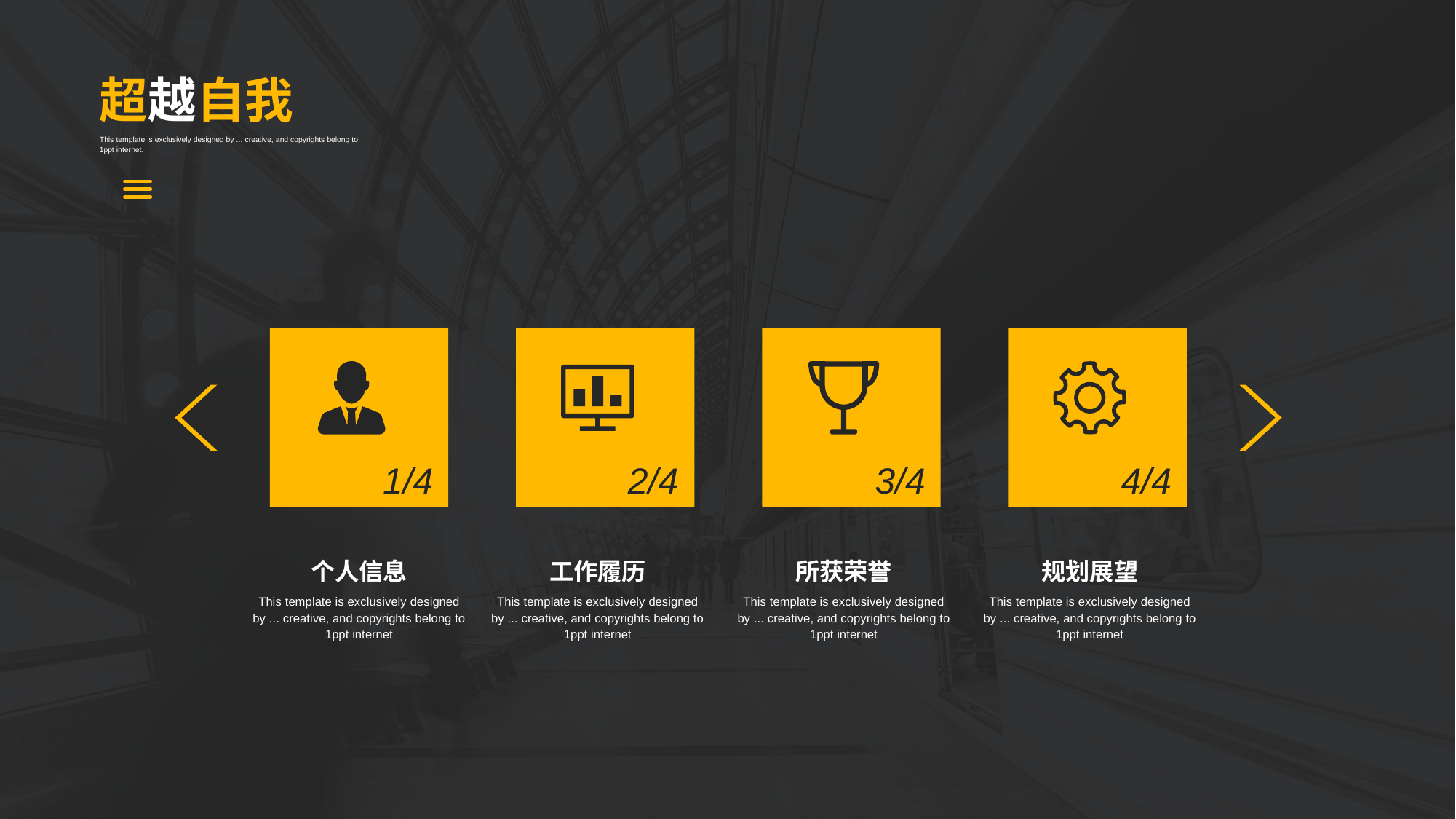

行业PPT模板http://www.1ppt.com/hangye/
超越自我
This template is exclusively designed by ... creative, and copyrights belong to 1ppt internet.

1/4
2/4
3/4
4/4
个人信息
This template is exclusively designed by ... creative, and copyrights belong to 1ppt internet
工作履历
This template is exclusively designed by ... creative, and copyrights belong to 1ppt internet
所获荣誉
This template is exclusively designed by ... creative, and copyrights belong to 1ppt internet
规划展望
This template is exclusively designed by ... creative, and copyrights belong to 1ppt internet